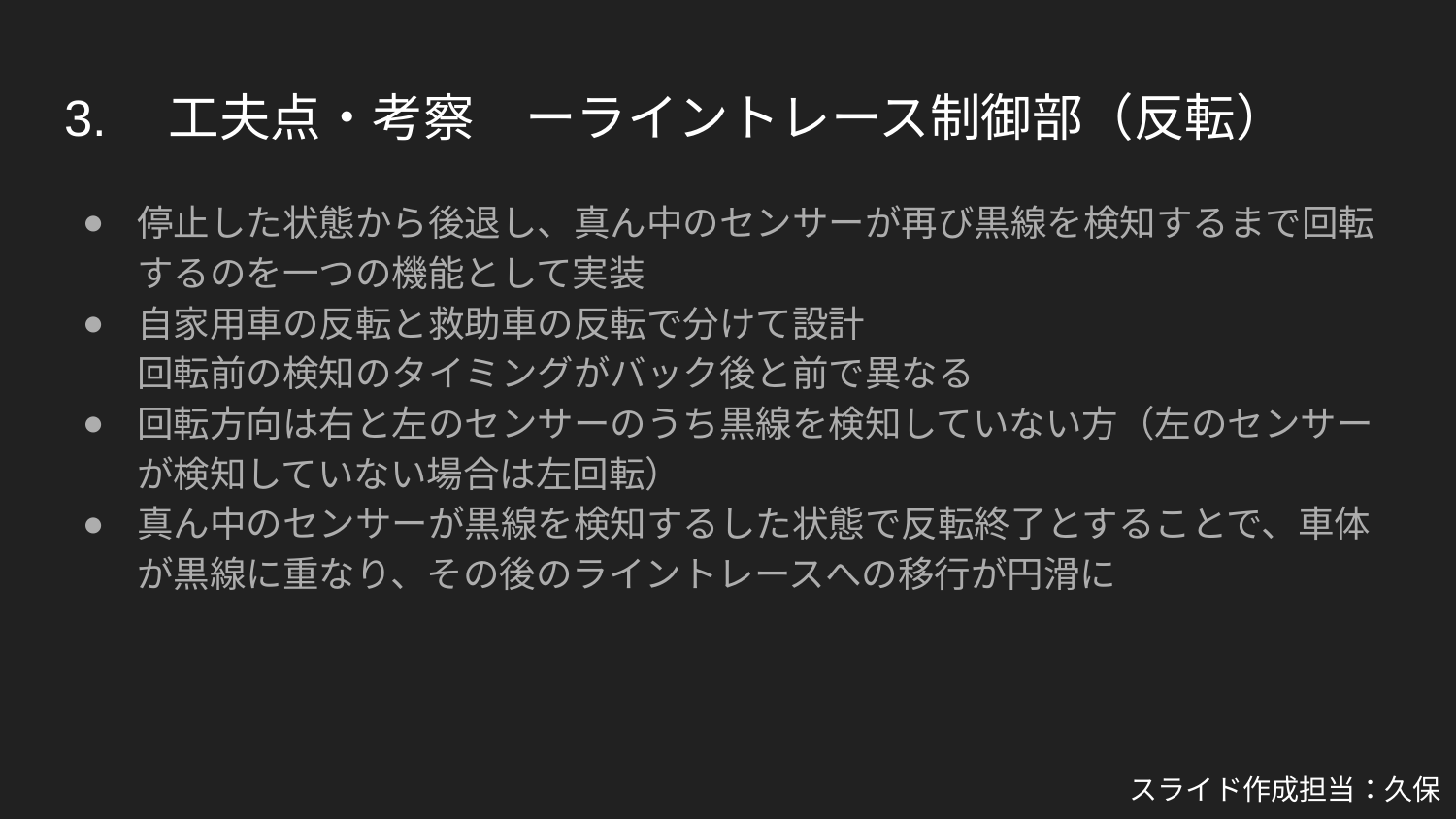

# 3.　工夫点・考察　ーライントレース制御部（反転）
停止した状態から後退し、真ん中のセンサーが再び黒線を検知するまで回転するのを一つの機能として実装
自家用車の反転と救助車の反転で分けて設計
回転前の検知のタイミングがバック後と前で異なる
回転方向は右と左のセンサーのうち黒線を検知していない方（左のセンサーが検知していない場合は左回転）
真ん中のセンサーが黒線を検知するした状態で反転終了とすることで、車体が黒線に重なり、その後のライントレースへの移行が円滑に
スライド作成担当：久保